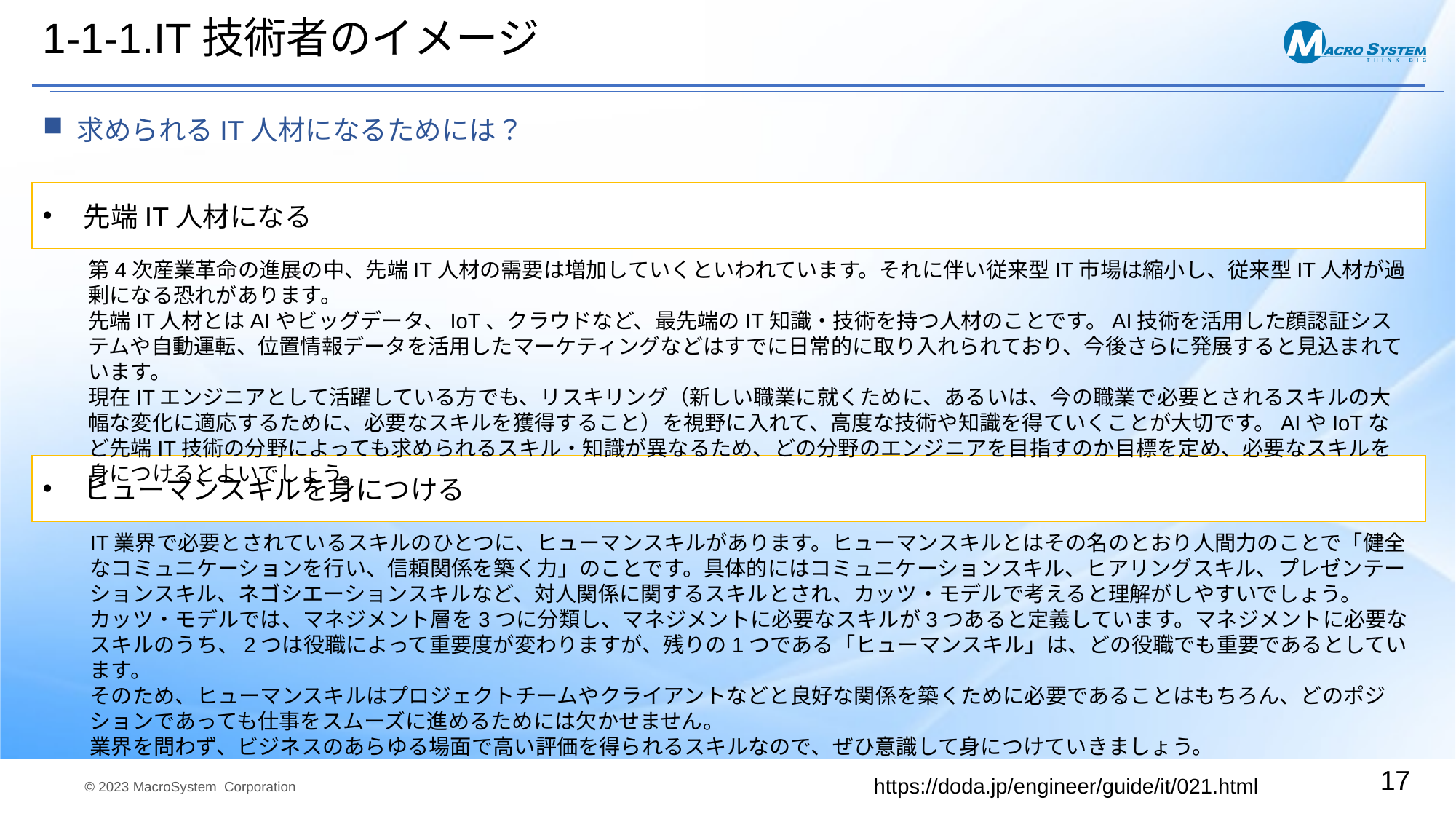

# 1-1-1.IT技術者のイメージ
求められるIT人材になるためには？
先端IT人材になる
第4次産業革命の進展の中、先端IT人材の需要は増加していくといわれています。それに伴い従来型IT市場は縮小し、従来型IT人材が過剰になる恐れがあります。
先端IT人材とはAIやビッグデータ、IoT、クラウドなど、最先端のIT知識・技術を持つ人材のことです。AI技術を活用した顔認証システムや自動運転、位置情報データを活用したマーケティングなどはすでに日常的に取り入れられており、今後さらに発展すると見込まれています。
現在ITエンジニアとして活躍している方でも、リスキリング（新しい職業に就くために、あるいは、今の職業で必要とされるスキルの大幅な変化に適応するために、必要なスキルを獲得すること）を視野に入れて、高度な技術や知識を得ていくことが大切です。AIやIoTなど先端IT技術の分野によっても求められるスキル・知識が異なるため、どの分野のエンジニアを目指すのか目標を定め、必要なスキルを身につけるとよいでしょう。
ヒューマンスキルを身につける
IT業界で必要とされているスキルのひとつに、ヒューマンスキルがあります。ヒューマンスキルとはその名のとおり人間力のことで「健全なコミュニケーションを行い、信頼関係を築く力」のことです。具体的にはコミュニケーションスキル、ヒアリングスキル、プレゼンテーションスキル、ネゴシエーションスキルなど、対人関係に関するスキルとされ、カッツ・モデルで考えると理解がしやすいでしょう。
カッツ・モデルでは、マネジメント層を3つに分類し、マネジメントに必要なスキルが3つあると定義しています。マネジメントに必要なスキルのうち、2つは役職によって重要度が変わりますが、残りの1つである「ヒューマンスキル」は、どの役職でも重要であるとしています。
そのため、ヒューマンスキルはプロジェクトチームやクライアントなどと良好な関係を築くために必要であることはもちろん、どのポジションであっても仕事をスムーズに進めるためには欠かせません。
業界を問わず、ビジネスのあらゆる場面で高い評価を得られるスキルなので、ぜひ意識して身につけていきましょう。
https://doda.jp/engineer/guide/it/021.html